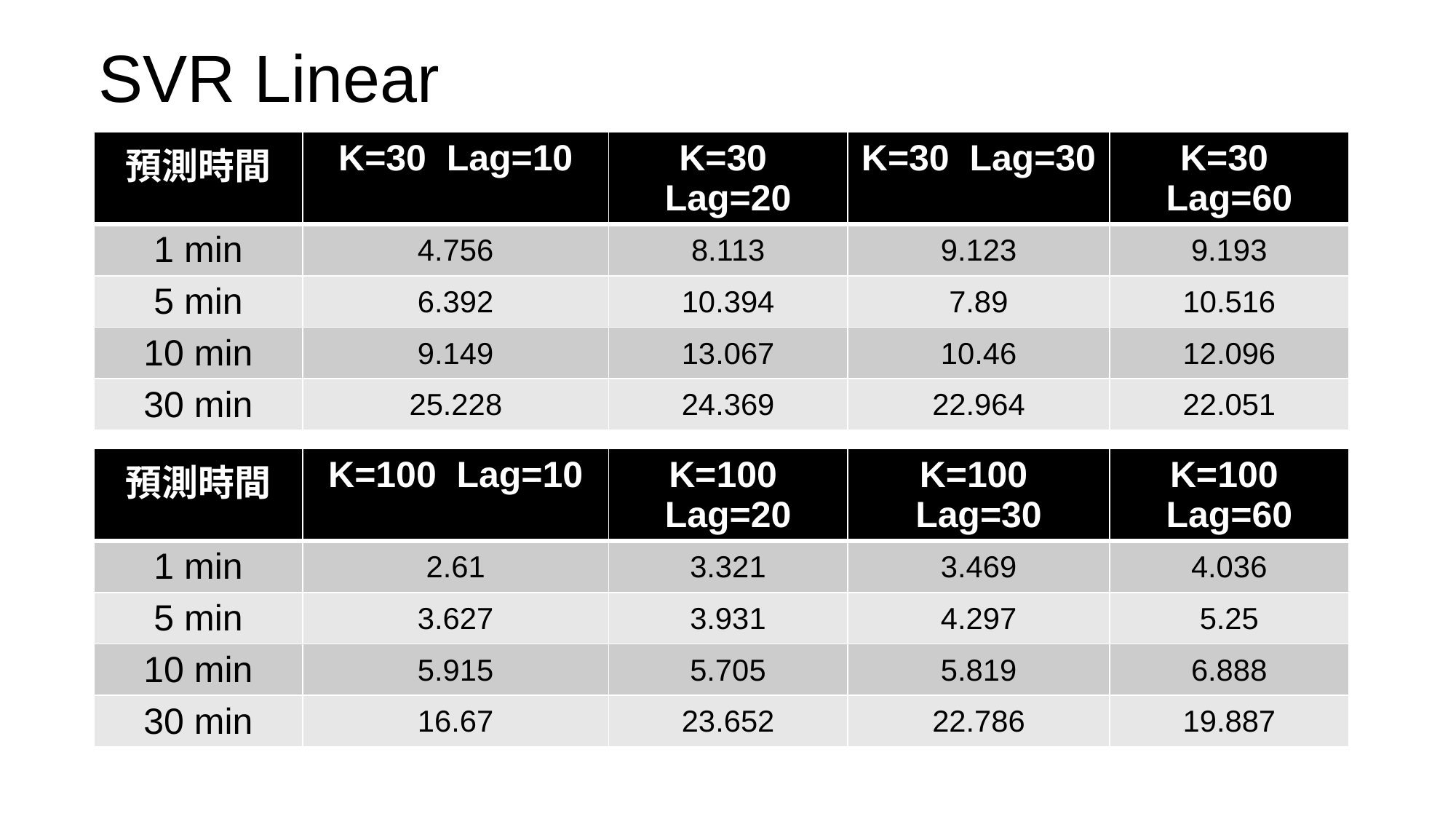

# SVR Linear
| 預測時間 | K=30 Lag=10 | K=30 Lag=20 | K=30 Lag=30 | K=30 Lag=60 |
| --- | --- | --- | --- | --- |
| 1 min | 4.756 | 8.113 | 9.123 | 9.193 |
| 5 min | 6.392 | 10.394 | 7.89 | 10.516 |
| 10 min | 9.149 | 13.067 | 10.46 | 12.096 |
| 30 min | 25.228 | 24.369 | 22.964 | 22.051 |

| 預測時間 | K=100 Lag=10 | K=100 Lag=20 | K=100 Lag=30 | K=100 Lag=60 |
| --- | --- | --- | --- | --- |
| 1 min | 2.61 | 3.321 | 3.469 | 4.036 |
| 5 min | 3.627 | 3.931 | 4.297 | 5.25 |
| 10 min | 5.915 | 5.705 | 5.819 | 6.888 |
| 30 min | 16.67 | 23.652 | 22.786 | 19.887 |